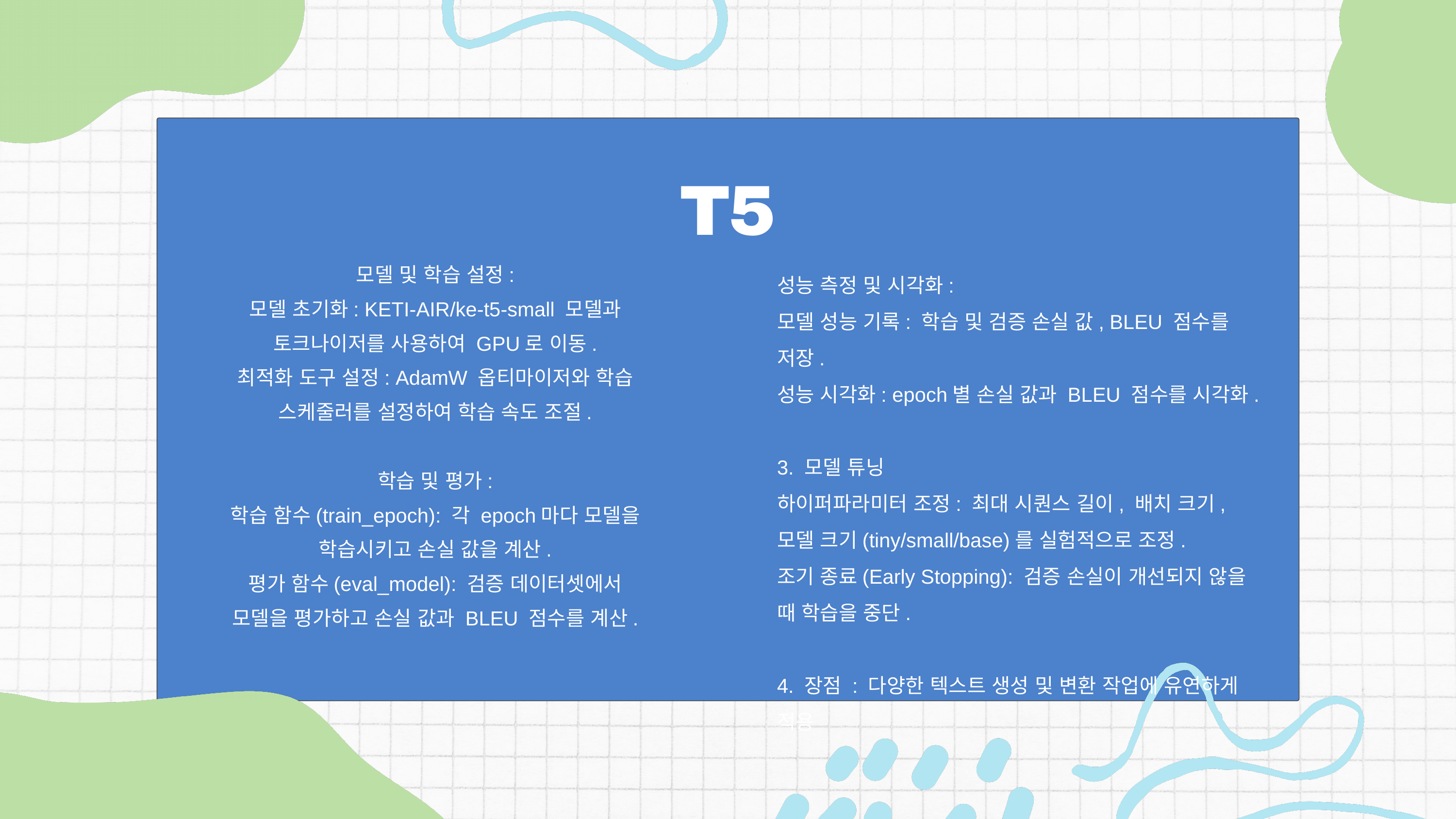

T5
모델 및 학습 설정:
모델 초기화: KETI-AIR/ke-t5-small 모델과 토크나이저를 사용하여 GPU로 이동.
최적화 도구 설정: AdamW 옵티마이저와 학습 스케줄러를 설정하여 학습 속도 조절.

학습 및 평가:
학습 함수(train_epoch): 각 epoch마다 모델을 학습시키고 손실 값을 계산.
평가 함수(eval_model): 검증 데이터셋에서 모델을 평가하고 손실 값과 BLEU 점수를 계산.

성능 측정 및 시각화:
모델 성능 기록: 학습 및 검증 손실 값, BLEU 점수를 저장.
성능 시각화: epoch별 손실 값과 BLEU 점수를 시각화.

3. 모델 튜닝
하이퍼파라미터 조정: 최대 시퀀스 길이, 배치 크기, 모델 크기(tiny/small/base)를 실험적으로 조정.
조기 종료(Early Stopping): 검증 손실이 개선되지 않을 때 학습을 중단.

4. 장점 : 다양한 텍스트 생성 및 변환 작업에 유연하게 적용